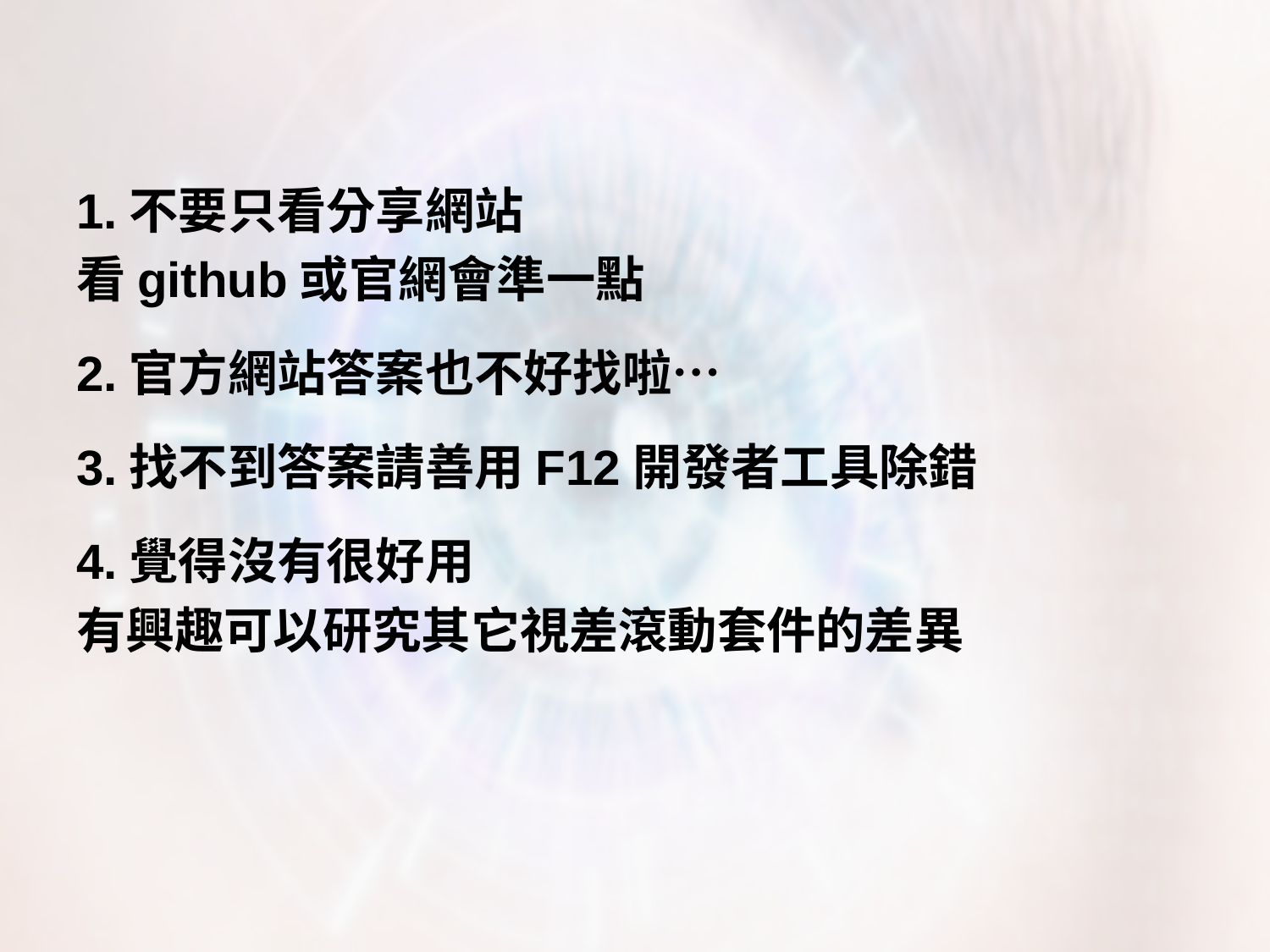

1.不要只看分享網站
看github或官網會準一點

2.官方網站答案也不好找啦…

3.找不到答案請善用F12開發者工具除錯

4.覺得沒有很好用
有興趣可以研究其它視差滾動套件的差異